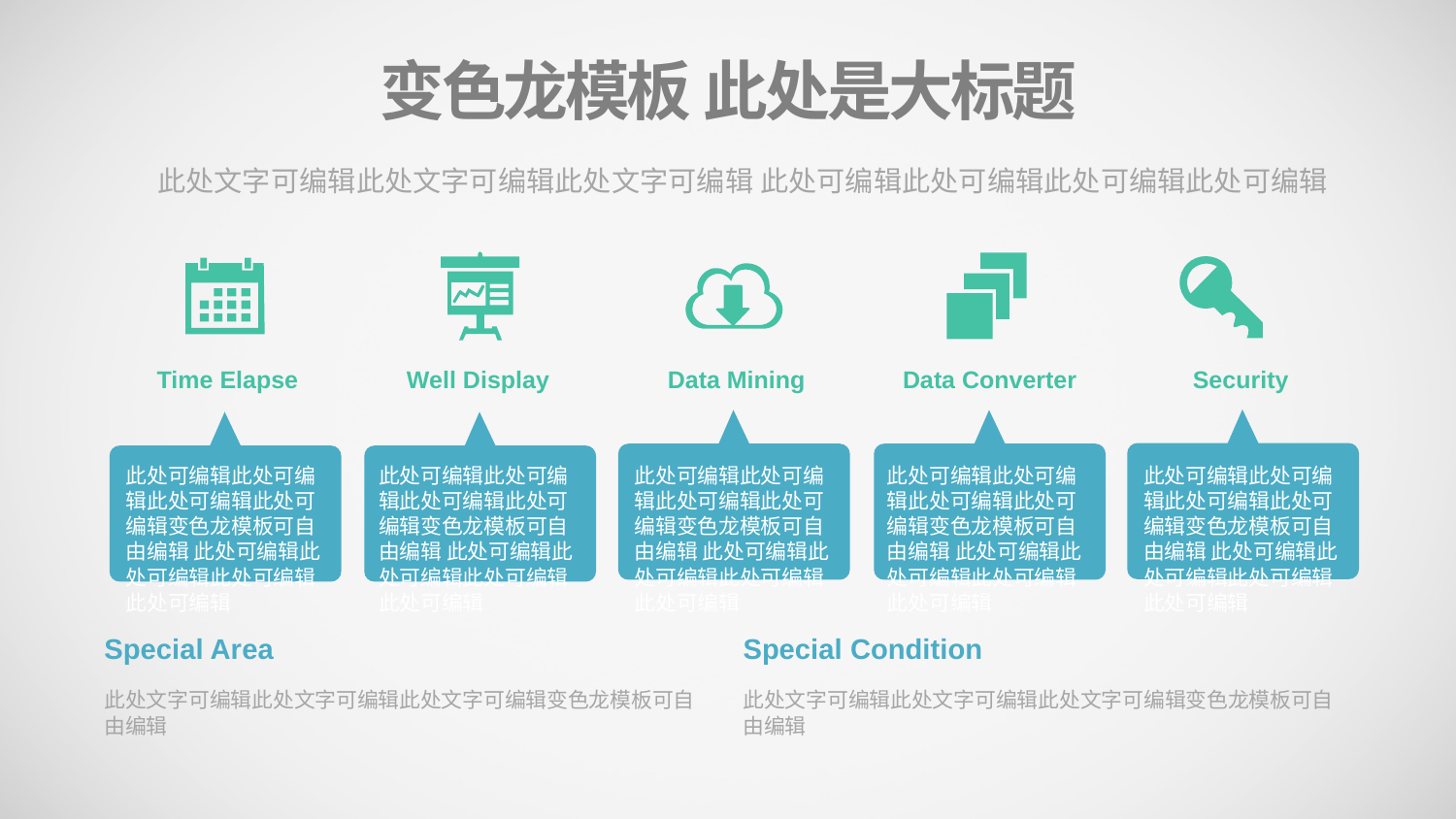

变色龙模板 此处是大标题
此处文字可编辑此处文字可编辑此处文字可编辑 此处可编辑此处可编辑此处可编辑此处可编辑

Time Elapse
Well Display
Data Mining
Data Converter
Security

此处可编辑此处可编辑此处可编辑此处可编辑变色龙模板可自由编辑 此处可编辑此处可编辑此处可编辑此处可编辑
此处可编辑此处可编辑此处可编辑此处可编辑变色龙模板可自由编辑 此处可编辑此处可编辑此处可编辑此处可编辑
此处可编辑此处可编辑此处可编辑此处可编辑变色龙模板可自由编辑 此处可编辑此处可编辑此处可编辑此处可编辑
此处可编辑此处可编辑此处可编辑此处可编辑变色龙模板可自由编辑 此处可编辑此处可编辑此处可编辑此处可编辑
此处可编辑此处可编辑此处可编辑此处可编辑变色龙模板可自由编辑 此处可编辑此处可编辑此处可编辑此处可编辑
Special Area

此处文字可编辑此处文字可编辑此处文字可编辑变色龙模板可自由编辑
Special Condition

此处文字可编辑此处文字可编辑此处文字可编辑变色龙模板可自由编辑